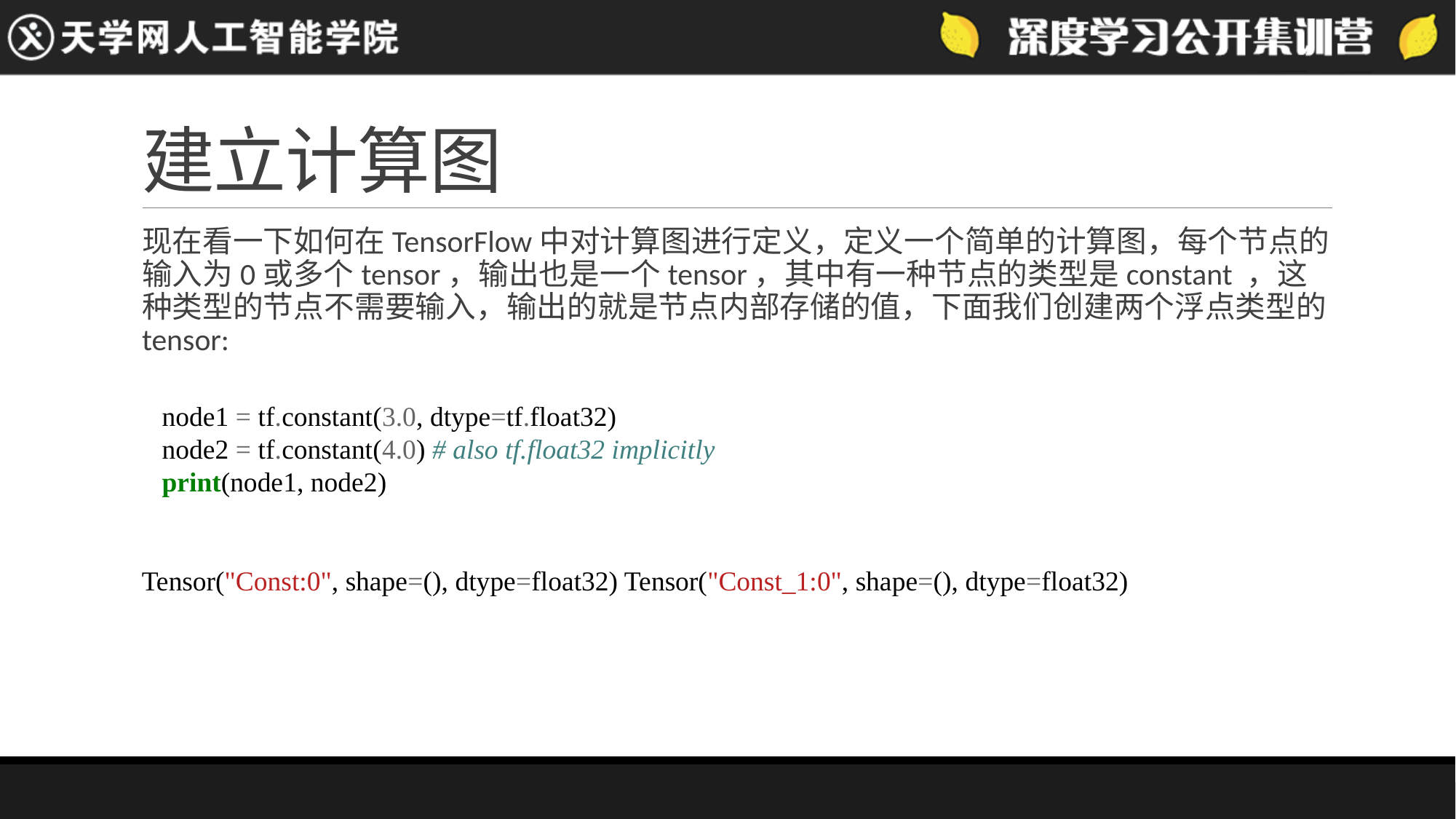

# 建立计算图
现在看一下如何在TensorFlow中对计算图进行定义，定义一个简单的计算图，每个节点的输入为0或多个tensor，输出也是一个tensor，其中有一种节点的类型是constant ，这种类型的节点不需要输入，输出的就是节点内部存储的值，下面我们创建两个浮点类型的tensor:

    node1 = tf.constant(3.0, dtype=tf.float32)
    node2 = tf.constant(4.0) # also tf.float32 implicitly
    print(node1, node2)
Tensor("Const:0", shape=(), dtype=float32) Tensor("Const_1:0", shape=(), dtype=float32)